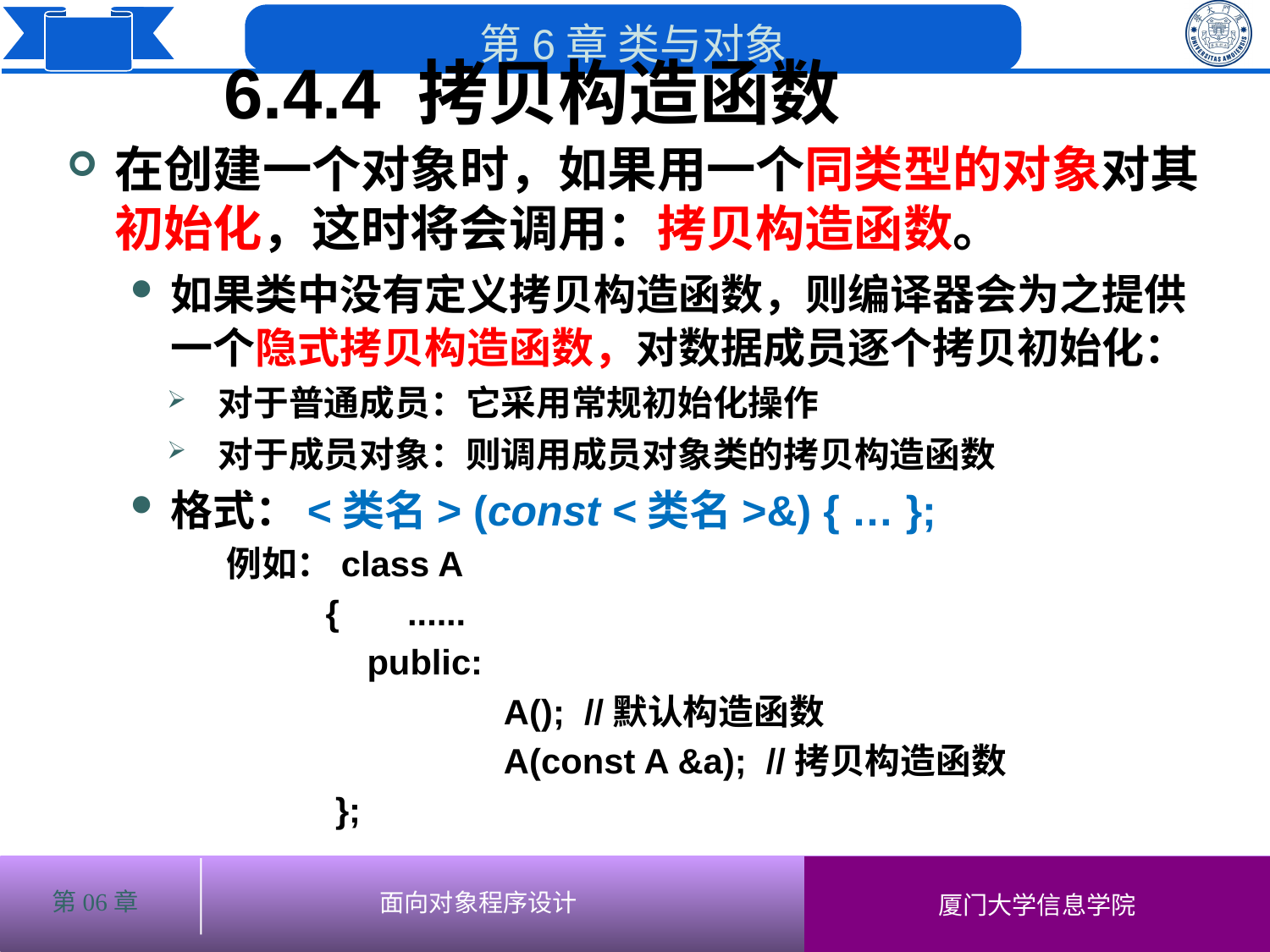

6.4.4 拷贝构造函数
在创建一个对象时，如果用一个同类型的对象对其初始化，这时将会调用：拷贝构造函数。
如果类中没有定义拷贝构造函数，则编译器会为之提供一个隐式拷贝构造函数，对数据成员逐个拷贝初始化：
对于普通成员：它采用常规初始化操作
对于成员对象：则调用成员对象类的拷贝构造函数
格式：<类名> (const <类名>&) { … };
   例如：class A
       {       ......
	        public:
		         A();  //默认构造函数
		         A(const A &a);  //拷贝构造函数
        };
50